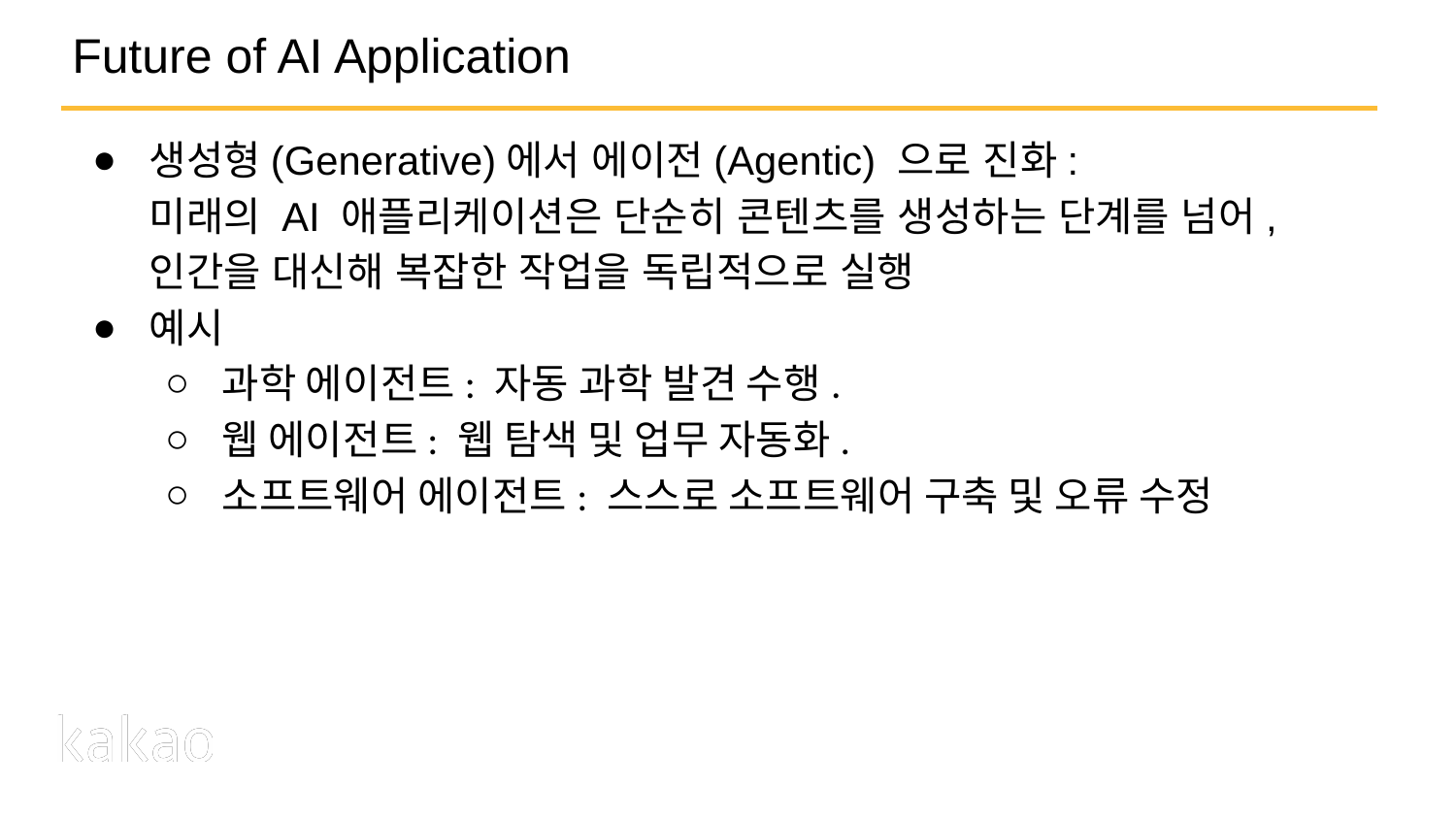

# Future of AI Application
생성형(Generative)에서 에이전(Agentic) 으로 진화:
미래의 AI 애플리케이션은 단순히 콘텐츠를 생성하는 단계를 넘어, 인간을 대신해 복잡한 작업을 독립적으로 실행
예시
과학 에이전트: 자동 과학 발견 수행.
웹 에이전트: 웹 탐색 및 업무 자동화.
소프트웨어 에이전트: 스스로 소프트웨어 구축 및 오류 수정